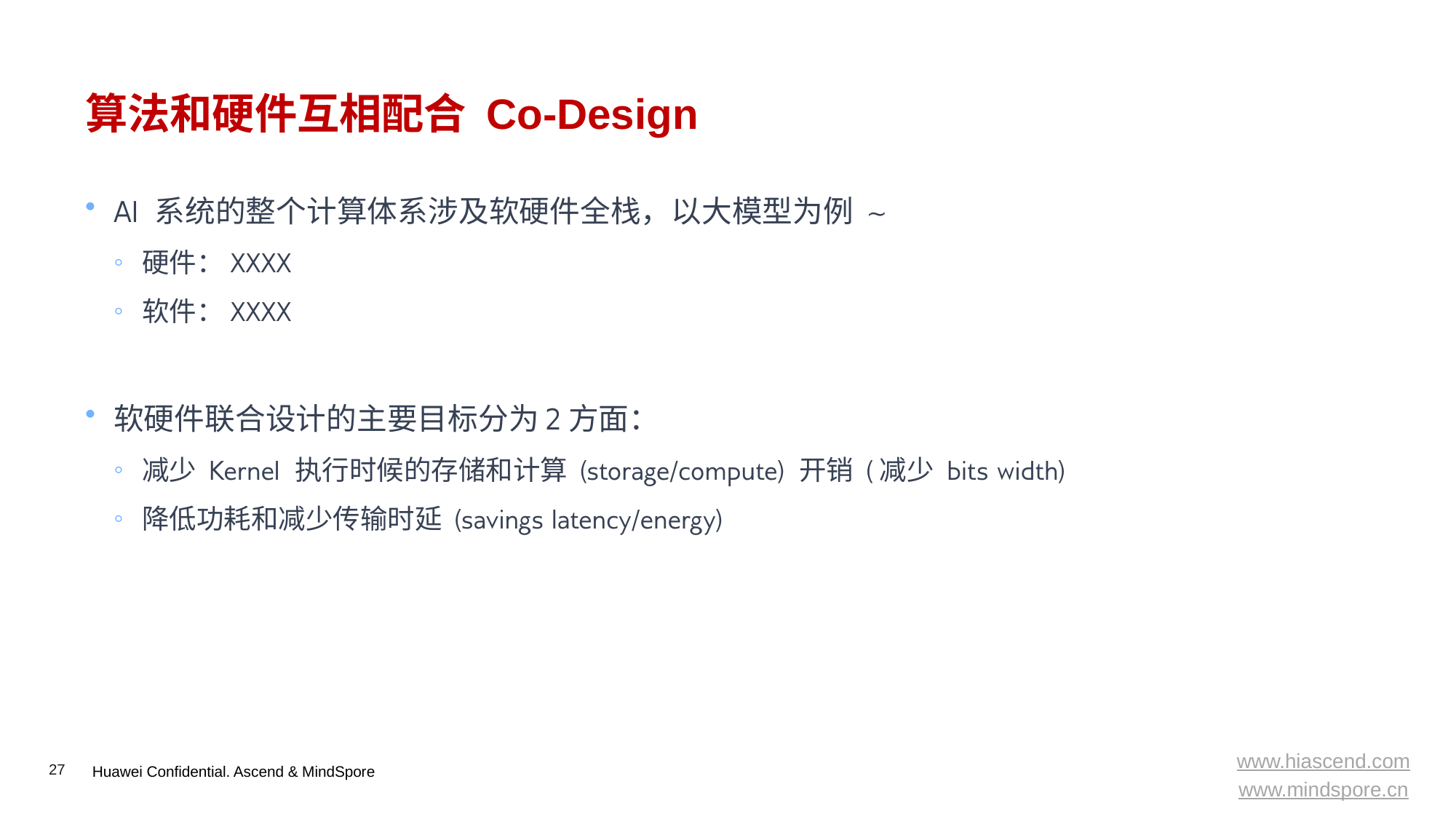

# 算法和硬件互相配合 Co-Design
AI 系统的整个计算体系涉及软硬件全栈，以大模型为例 ~
硬件：XXXX
软件：XXXX

软硬件联合设计的主要目标分为2方面：
减少 Kernel 执行时候的存储和计算 (storage/compute) 开销 (减少 bits width)
降低功耗和减少传输时延 (savings latency/energy)